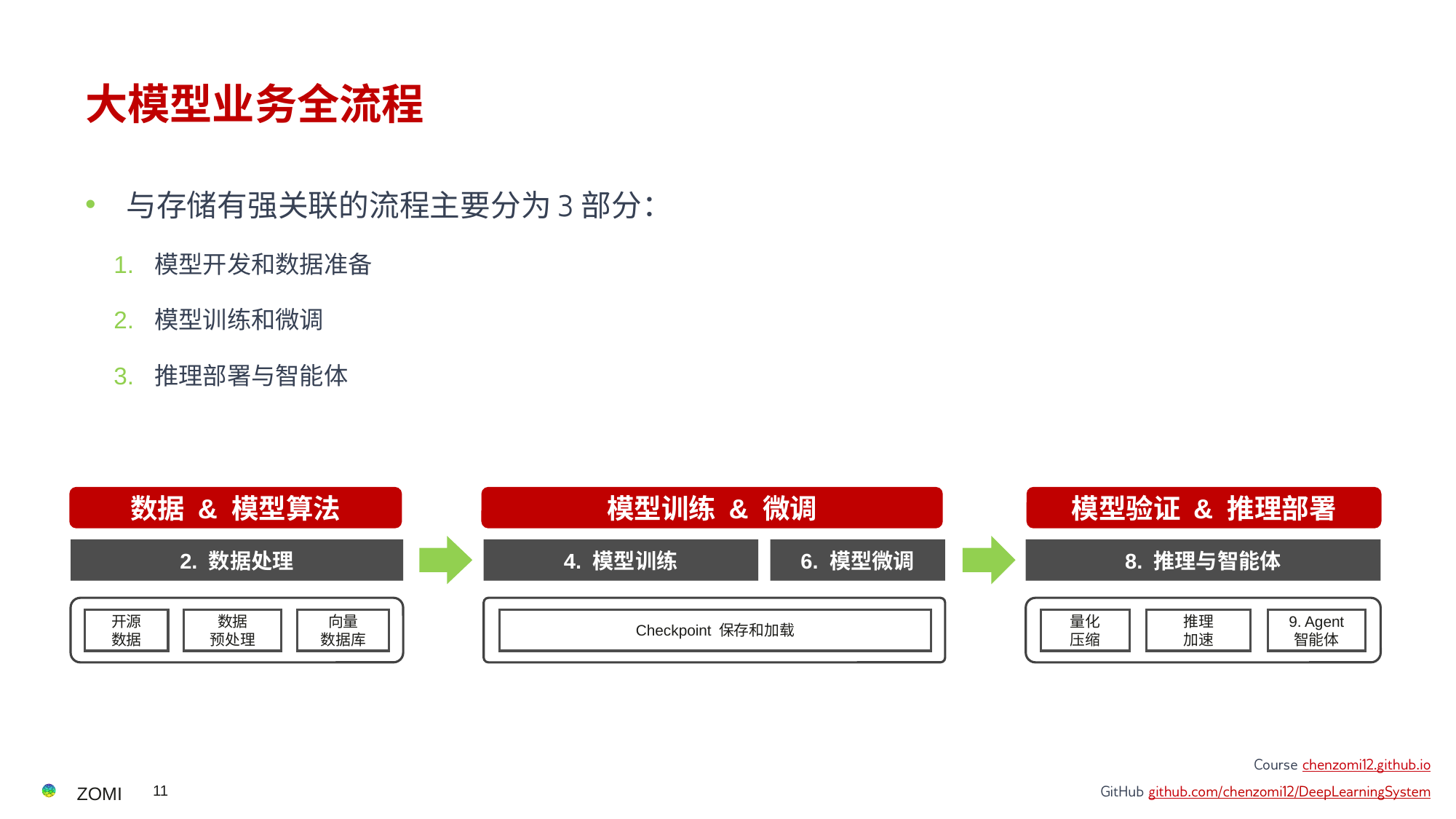

# 大模型业务全流程
与存储有强关联的流程主要分为3部分：
模型开发和数据准备
模型训练和微调
推理部署与智能体
数据 & 模型算法
模型训练 & 微调
模型验证 & 推理部署

2. 数据处理
4. 模型训练
6. 模型微调
8. 推理与智能体

开源
数据
数据
预处理
向量
数据库
Checkpoint 保存和加载
量化
压缩
推理
加速
9. Agent
智能体